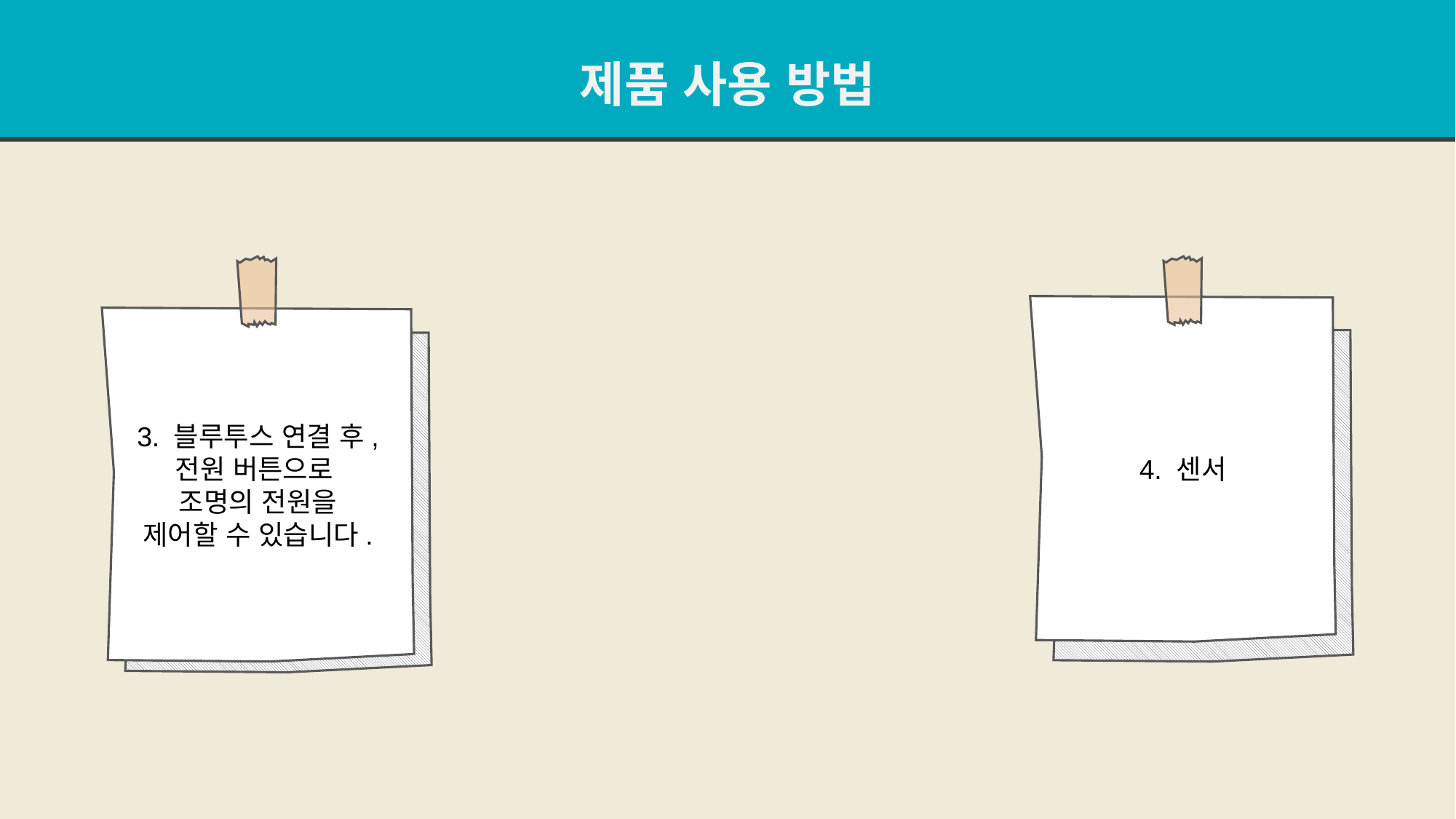

제품 사용 방법

3. 블루투스 연결 후,
전원 버튼으로
조명의 전원을
제어할 수 있습니다.

4. 센서